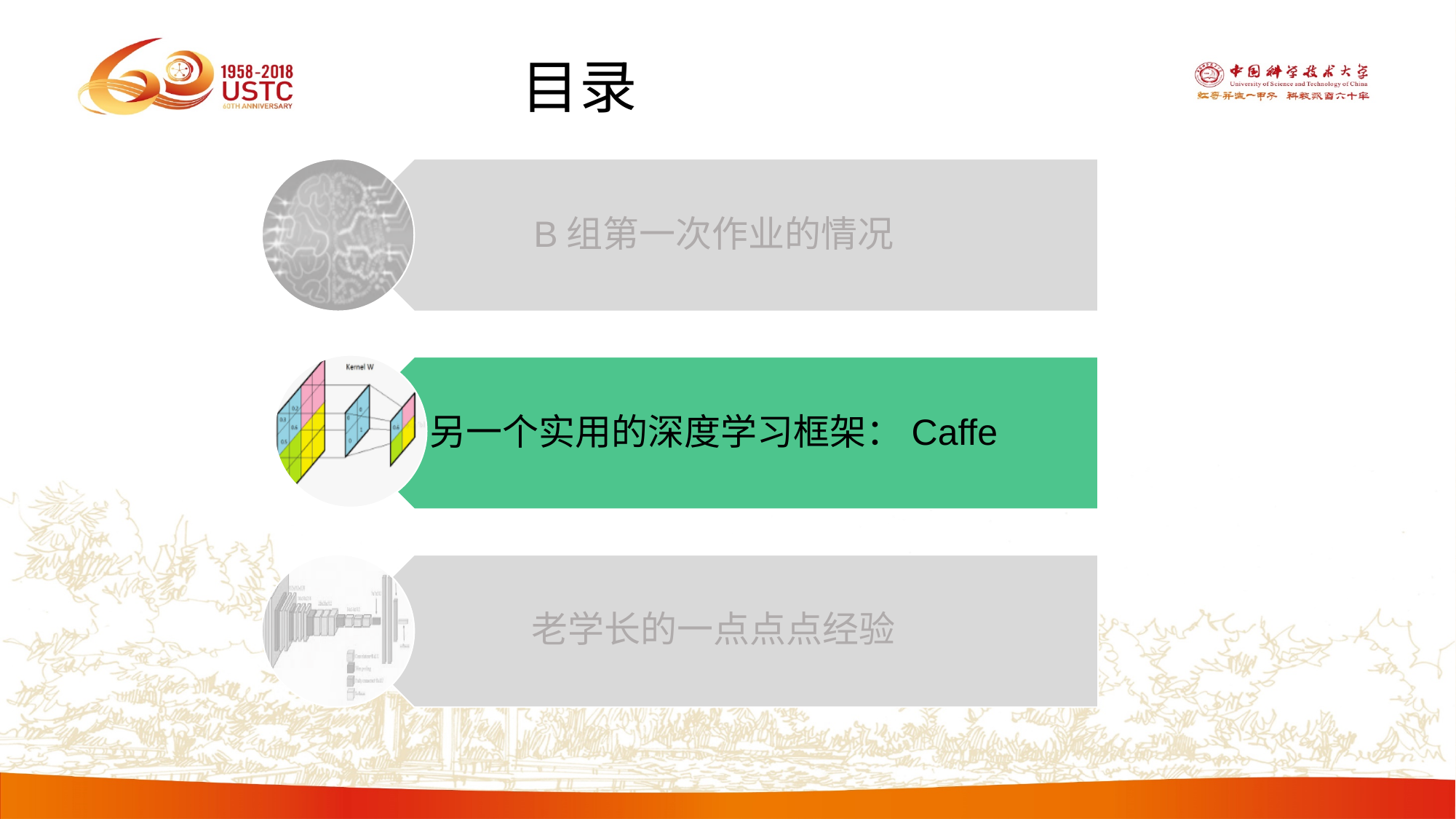

# 目录
B组第一次作业的情况
另一个实用的深度学习框架：Caffe
老学长的一点点点经验